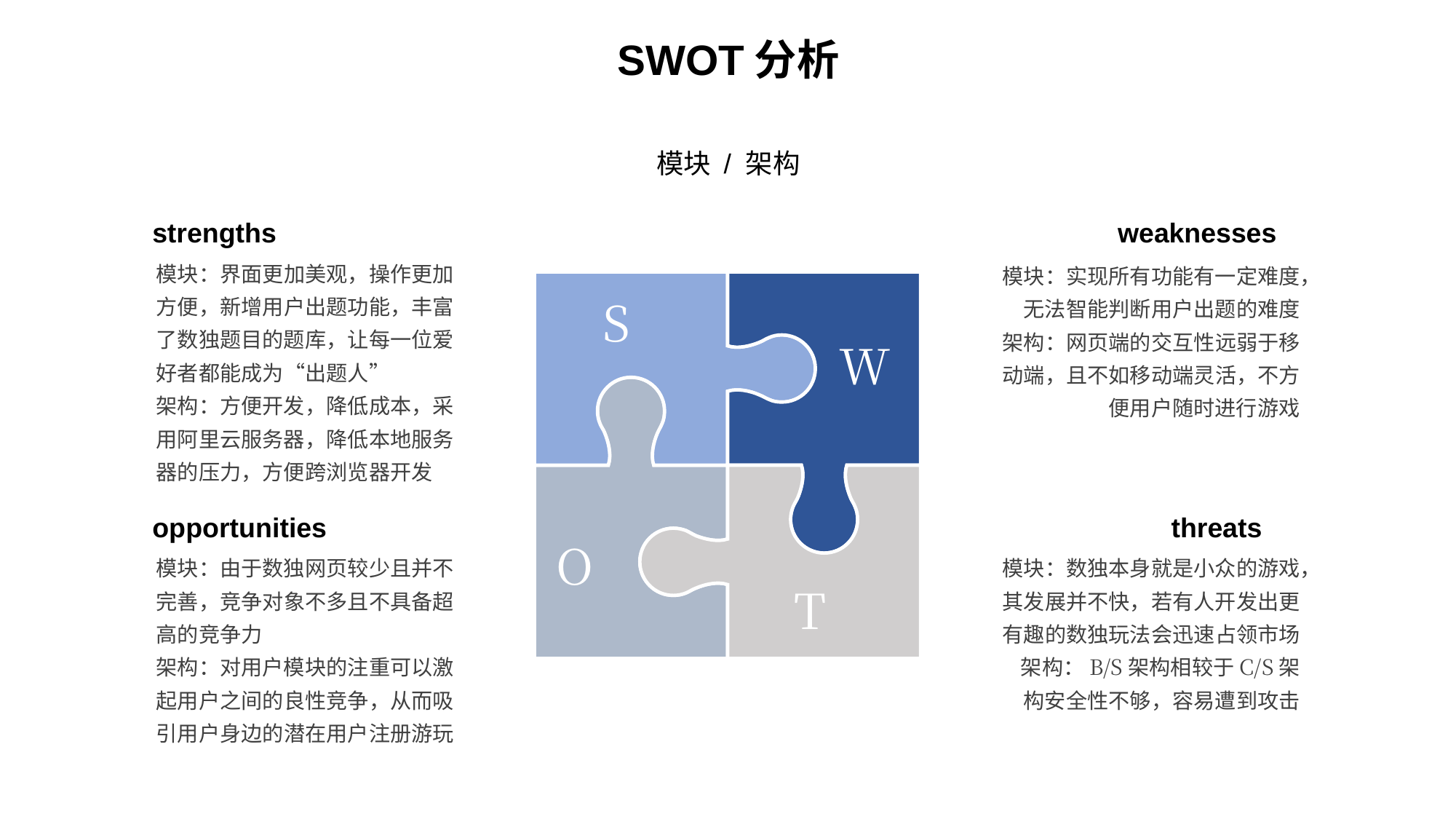

SWOT分析
模块 / 架构
strengths
weaknesses
模块：界面更加美观，操作更加方便，新增用户出题功能，丰富了数独题目的题库，让每一位爱好者都能成为“出题人”
架构：方便开发，降低成本，采用阿里云服务器，降低本地服务器的压力，方便跨浏览器开发
模块：实现所有功能有一定难度，无法智能判断用户出题的难度
架构：网页端的交互性远弱于移动端，且不如移动端灵活，不方便用户随时进行游戏
W
S
O
T
opportunities
threats
模块：由于数独网页较少且并不完善，竞争对象不多且不具备超高的竞争力
架构：对用户模块的注重可以激起用户之间的良性竞争，从而吸引用户身边的潜在用户注册游玩
模块：数独本身就是小众的游戏，其发展并不快，若有人开发出更有趣的数独玩法会迅速占领市场
架构：B/S架构相较于C/S架构安全性不够，容易遭到攻击